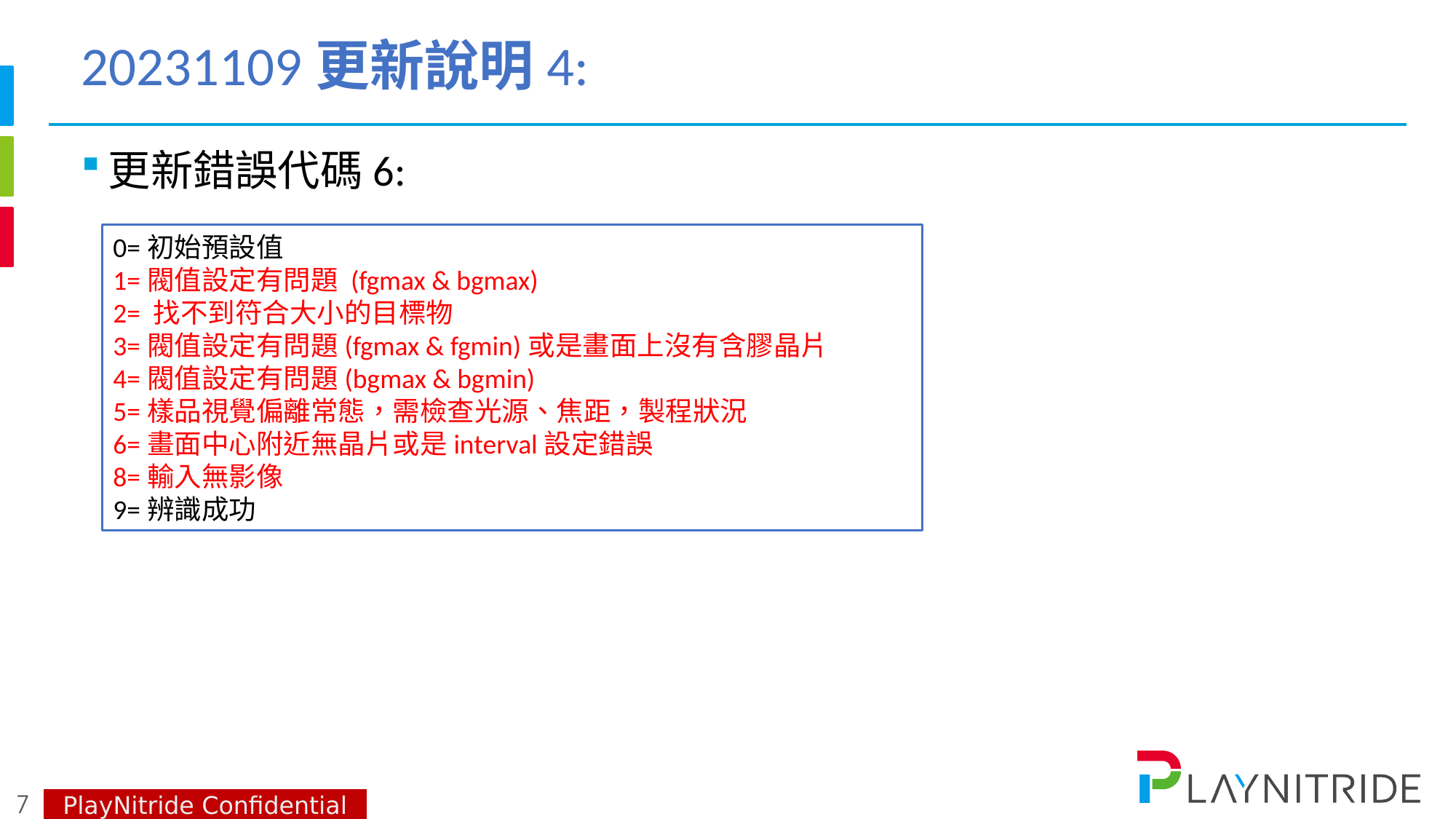

# 20231109更新說明4:
更新錯誤代碼6:
0=初始預設值
1=閥值設定有問題 (fgmax & bgmax)
2= 找不到符合大小的目標物
3=閥值設定有問題(fgmax & fgmin)或是畫面上沒有含膠晶片
4=閥值設定有問題(bgmax & bgmin)
5=樣品視覺偏離常態，需檢查光源、焦距，製程狀況
6=畫面中心附近無晶片或是interval設定錯誤
8=輸入無影像
9=辨識成功